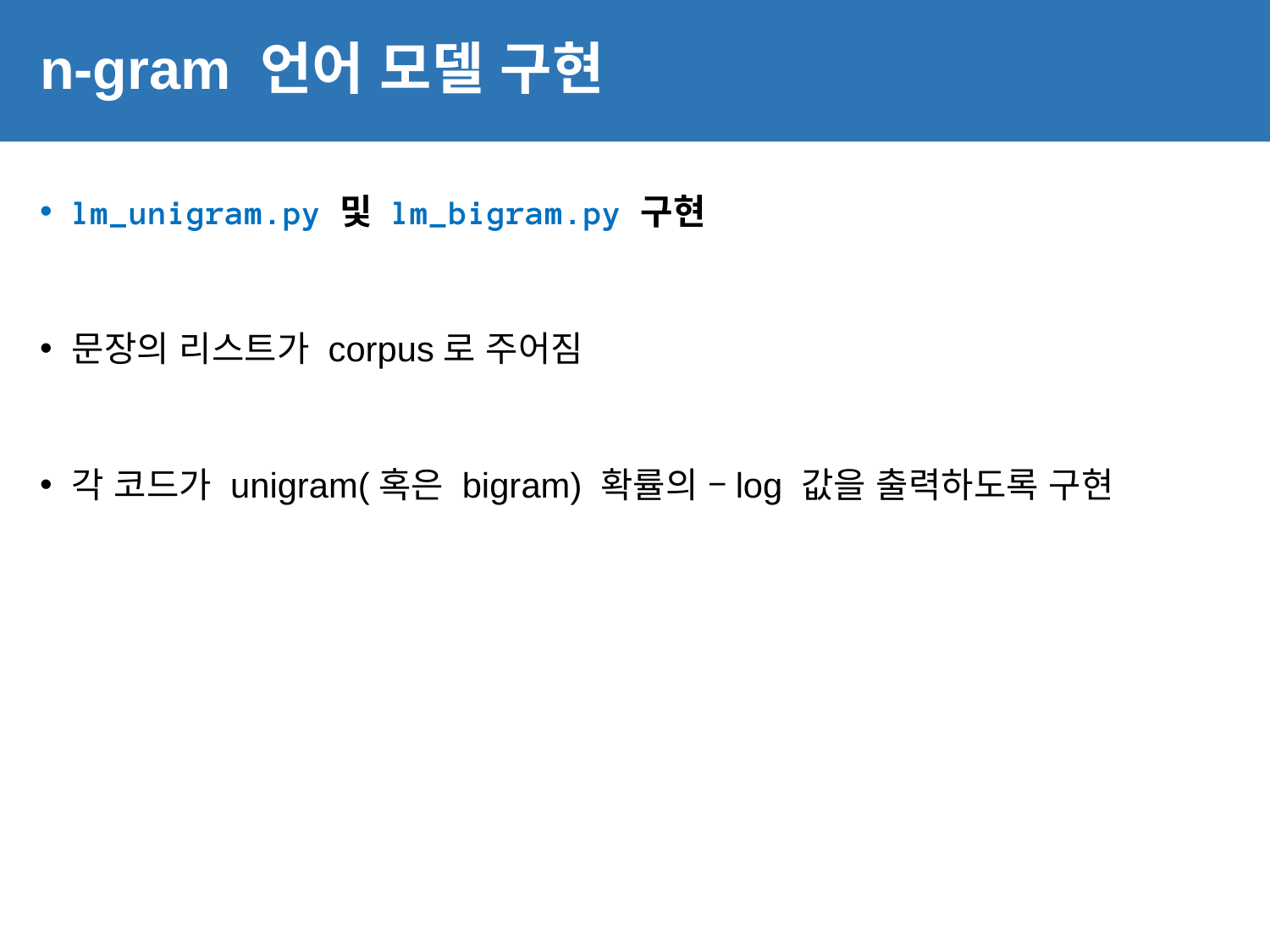

# n-gram 언어 모델 구현
50
lm_unigram.py 및 lm_bigram.py 구현

문장의 리스트가 corpus로 주어짐

각 코드가 unigram(혹은 bigram) 확률의 –log 값을 출력하도록 구현